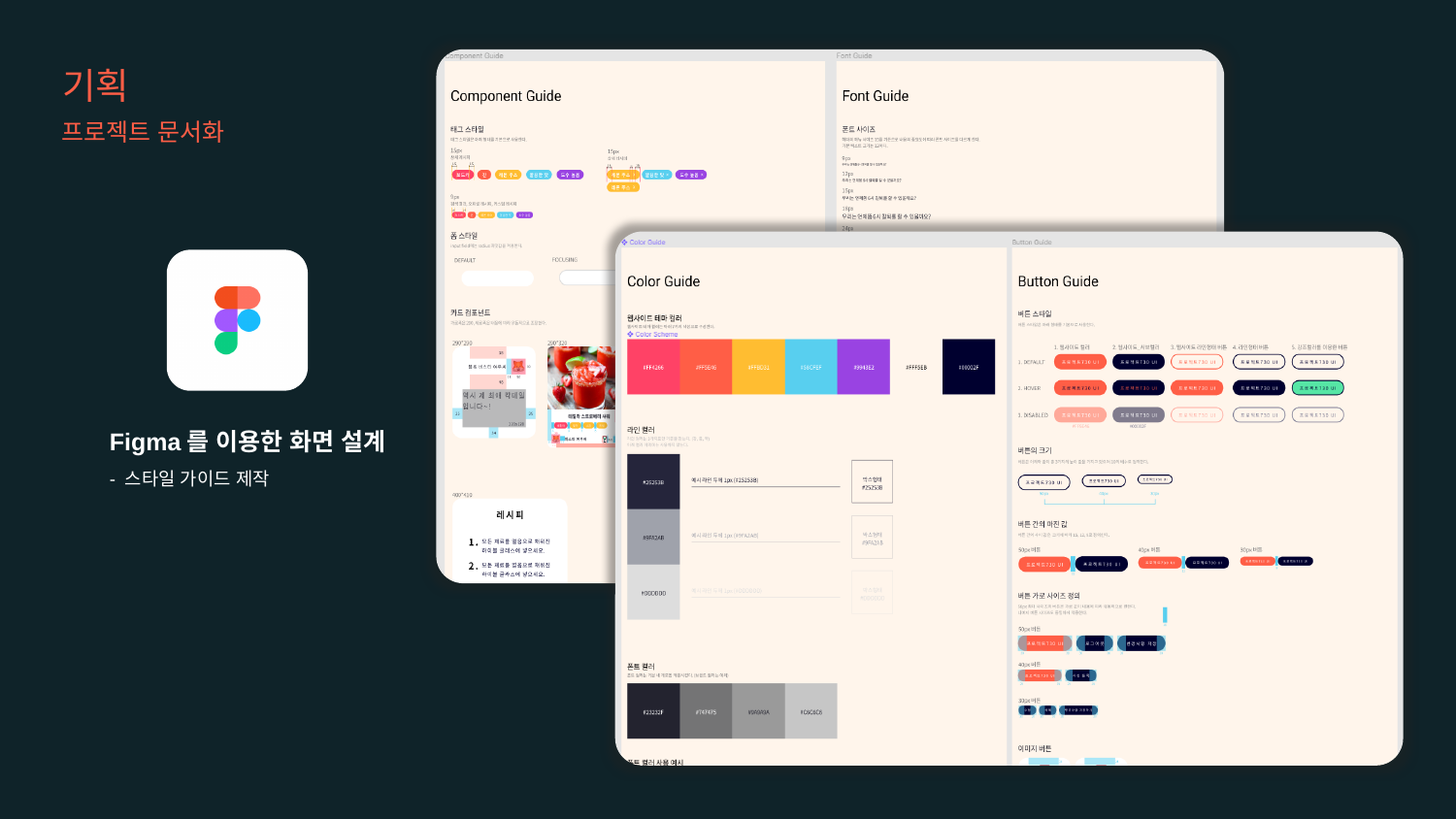

기획
프로젝트 문서화

Figma를 이용한 화면 설계
- 스타일 가이드 제작